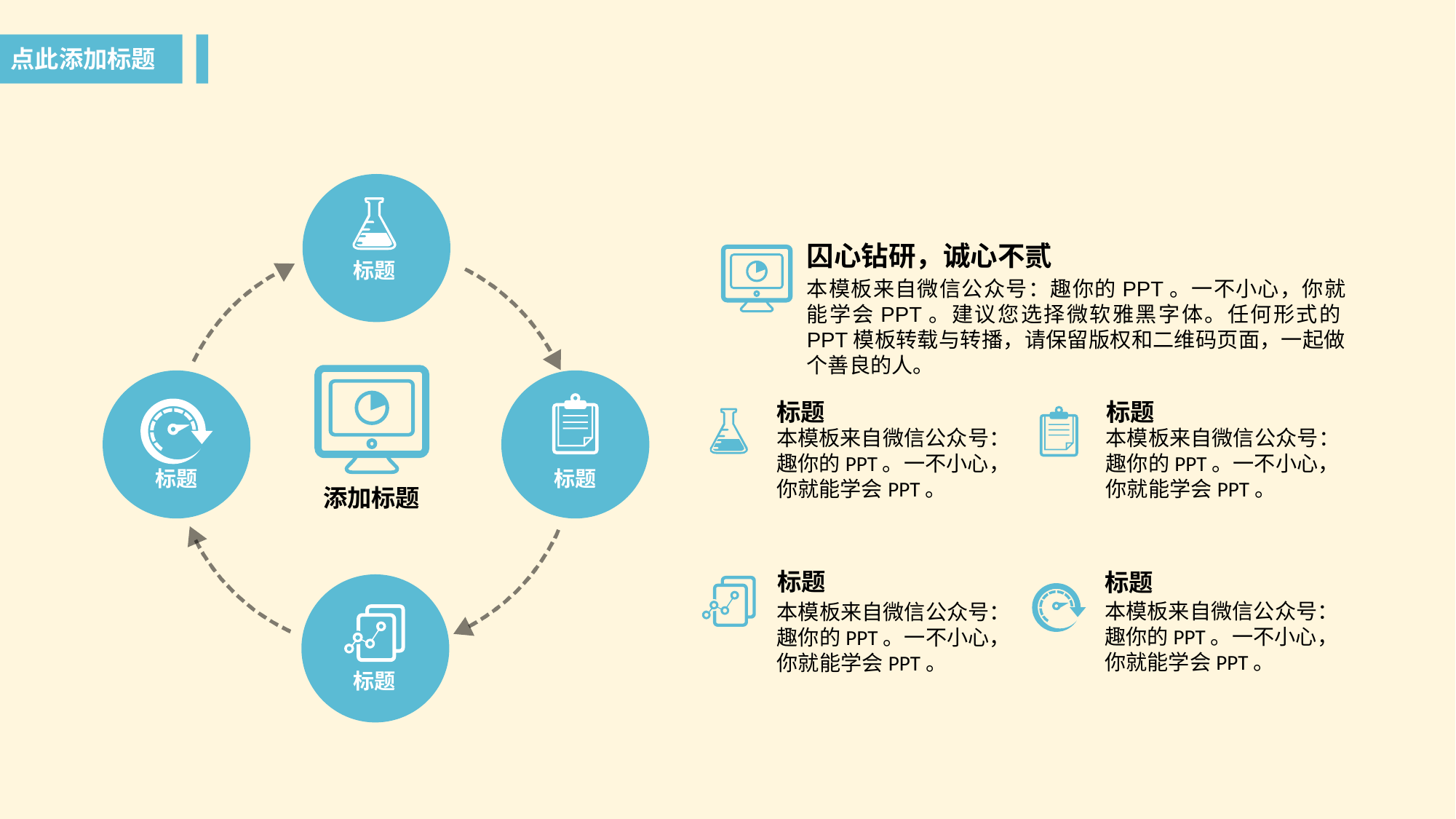

点此添加标题

囚心钻研，诚心不贰

标题

本模板来自微信公众号：趣你的PPT。一不小心，你就能学会PPT。建议您选择微软雅黑字体。任何形式的PPT模板转载与转播，请保留版权和二维码页面，一起做个善良的人。

标题
标题

本模板来自微信公众号：趣你的PPT。一不小心，你就能学会PPT。
本模板来自微信公众号：趣你的PPT。一不小心，你就能学会PPT。
标题
标题
添加标题

本模板来自微信公众号：趣你的PPT
标题
标题

本模板来自微信公众号：趣你的PPT。一不小心，你就能学会PPT。
本模板来自微信公众号：趣你的PPT。一不小心，你就能学会PPT。

标题